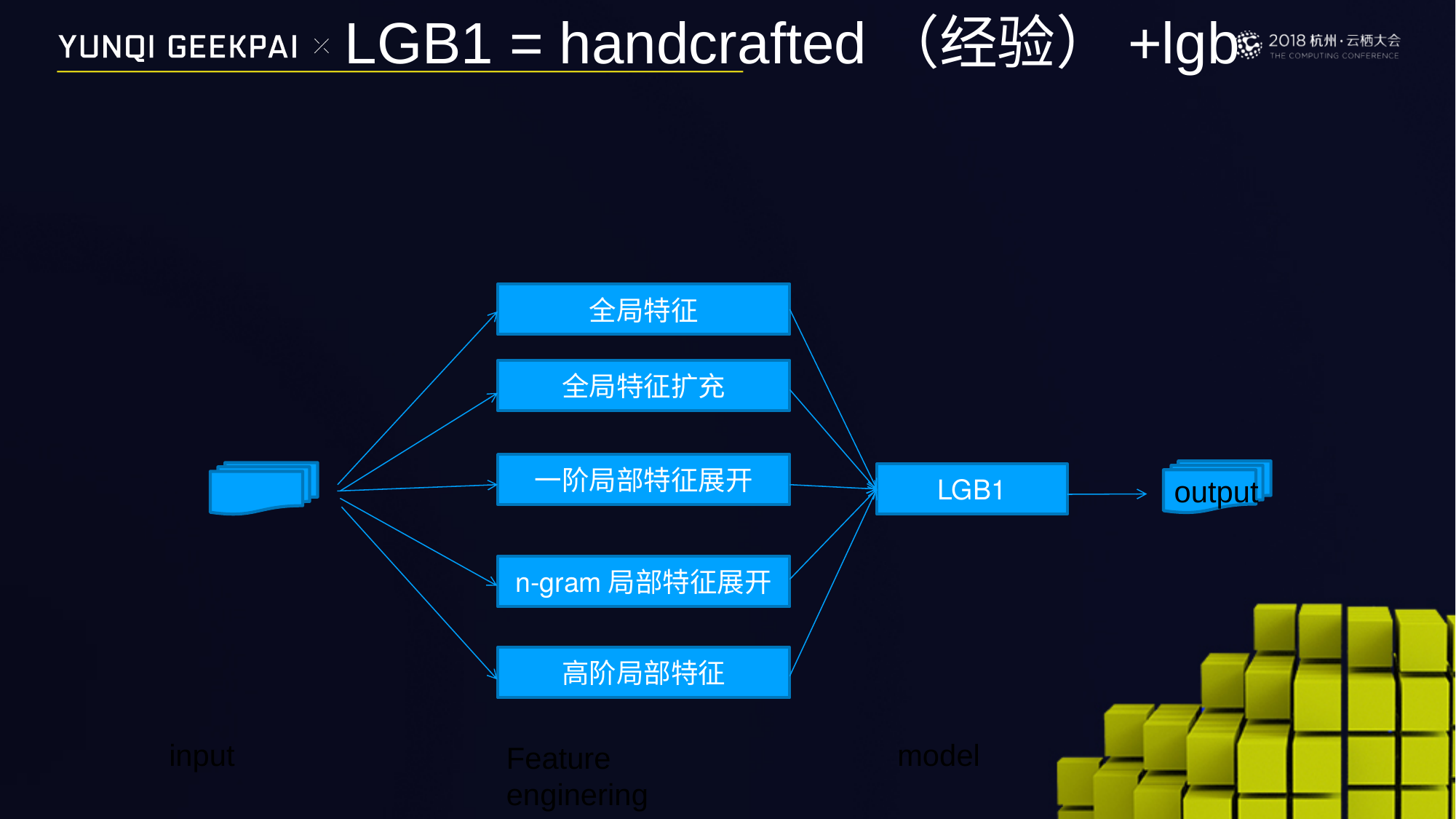

# LGB1 = handcrafted（经验）+lgb
全局特征
全局特征扩充
一阶局部特征展开

LGB1
output
n-gram局部特征展开
高阶局部特征
input
model
Feature enginering